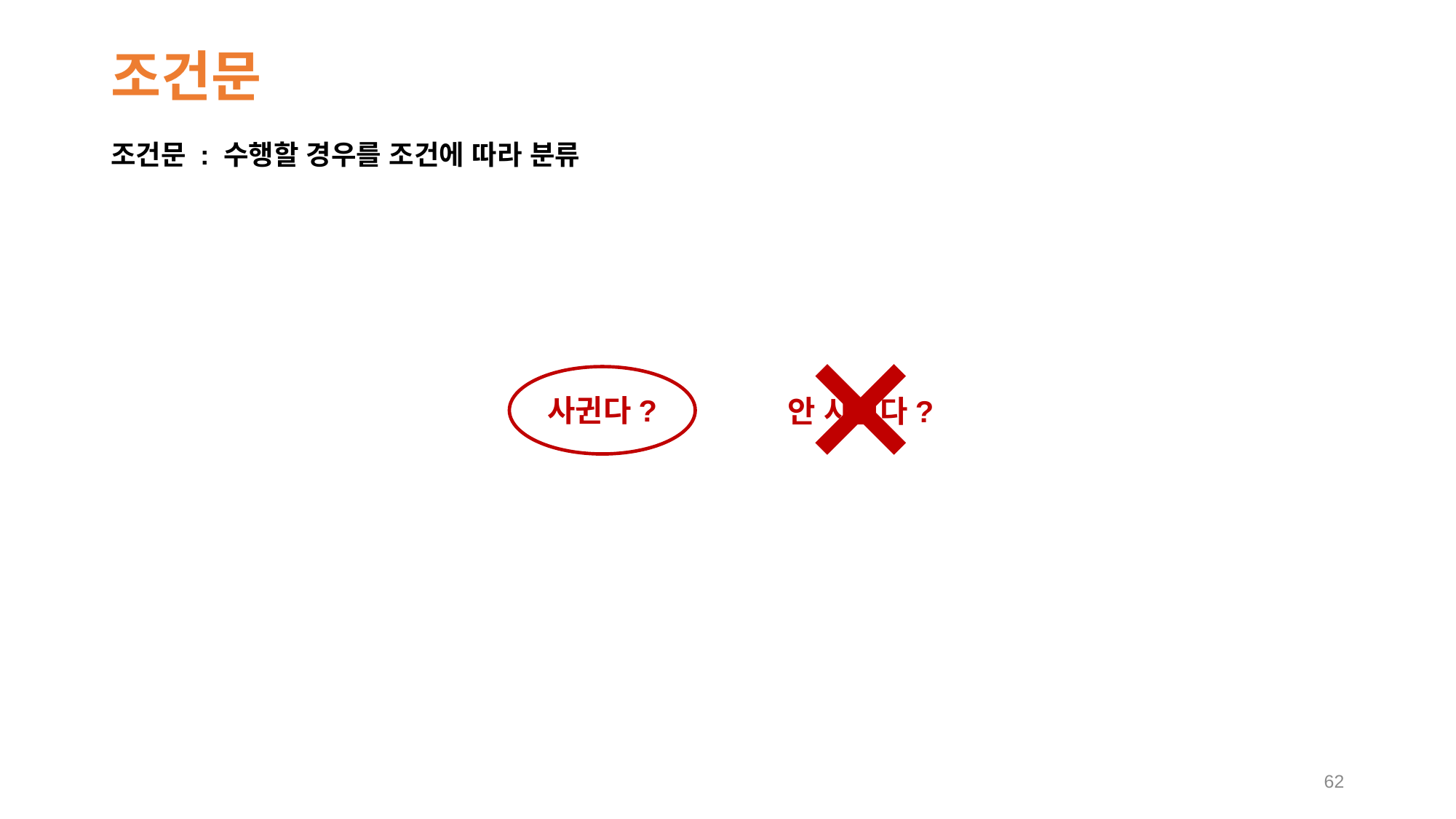

# 조건문
조건문 : 수행할 경우를 조건에 따라 분류

사귄다?
안 사귄다?
62